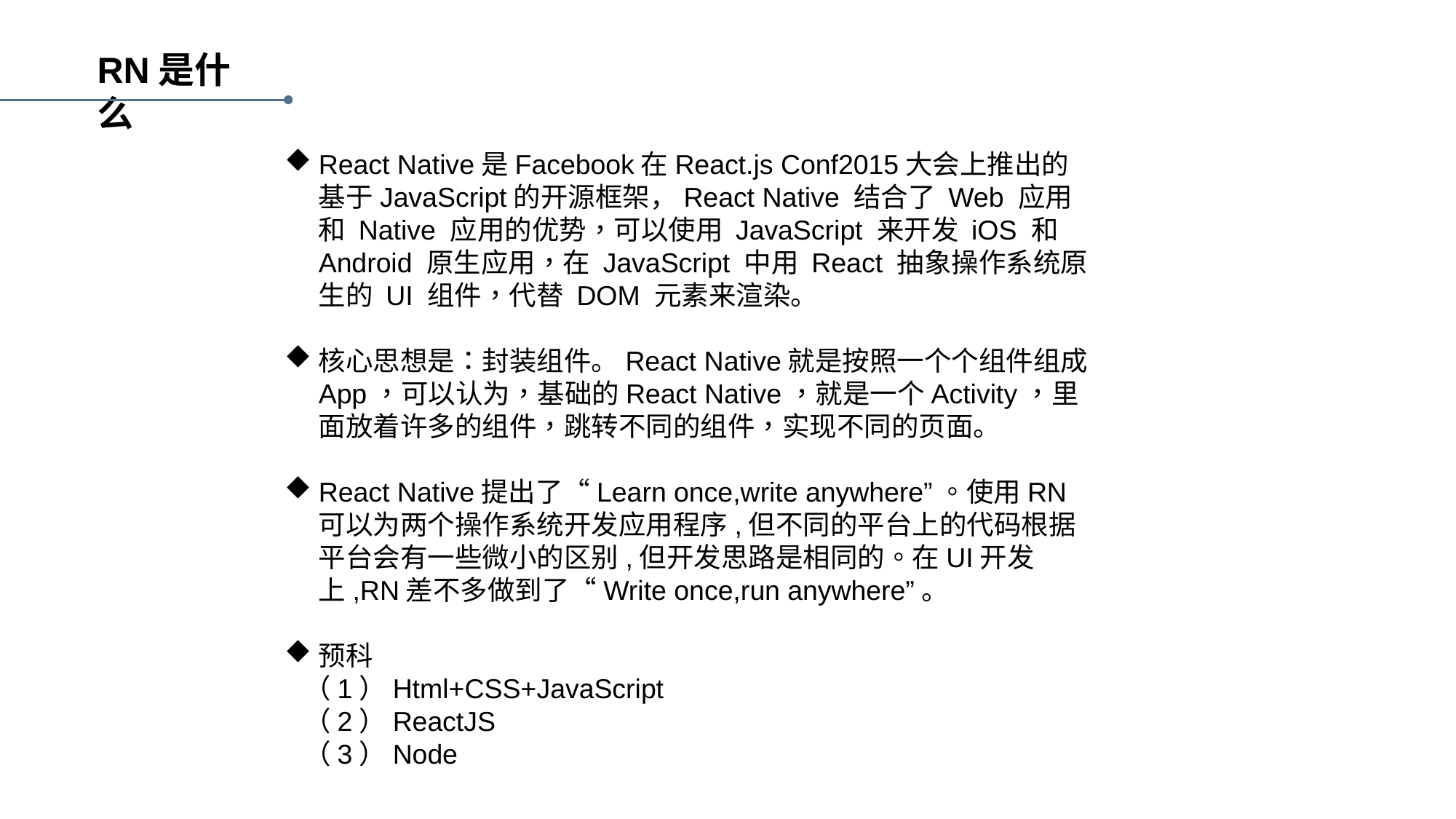

RN是什么
React Native是Facebook在React.js Conf2015大会上推出的基于JavaScript的开源框架，React Native 结合了 Web 应用和 Native 应用的优势，可以使用 JavaScript 来开发 iOS 和 Android 原生应用，在 JavaScript 中用 React 抽象操作系统原生的 UI 组件，代替 DOM 元素来渲染。

核心思想是：封装组件。React Native就是按照一个个组件组成App，可以认为，基础的React Native，就是一个Activity，里面放着许多的组件，跳转不同的组件，实现不同的页面。

React Native提出了“Learn once,write anywhere”。使用RN可以为两个操作系统开发应用程序,但不同的平台上的代码根据平台会有一些微小的区别,但开发思路是相同的。在UI开发上,RN差不多做到了“Write once,run anywhere”。

预科
  （1）Html+CSS+JavaScript
  （2）ReactJS
  （3）Node